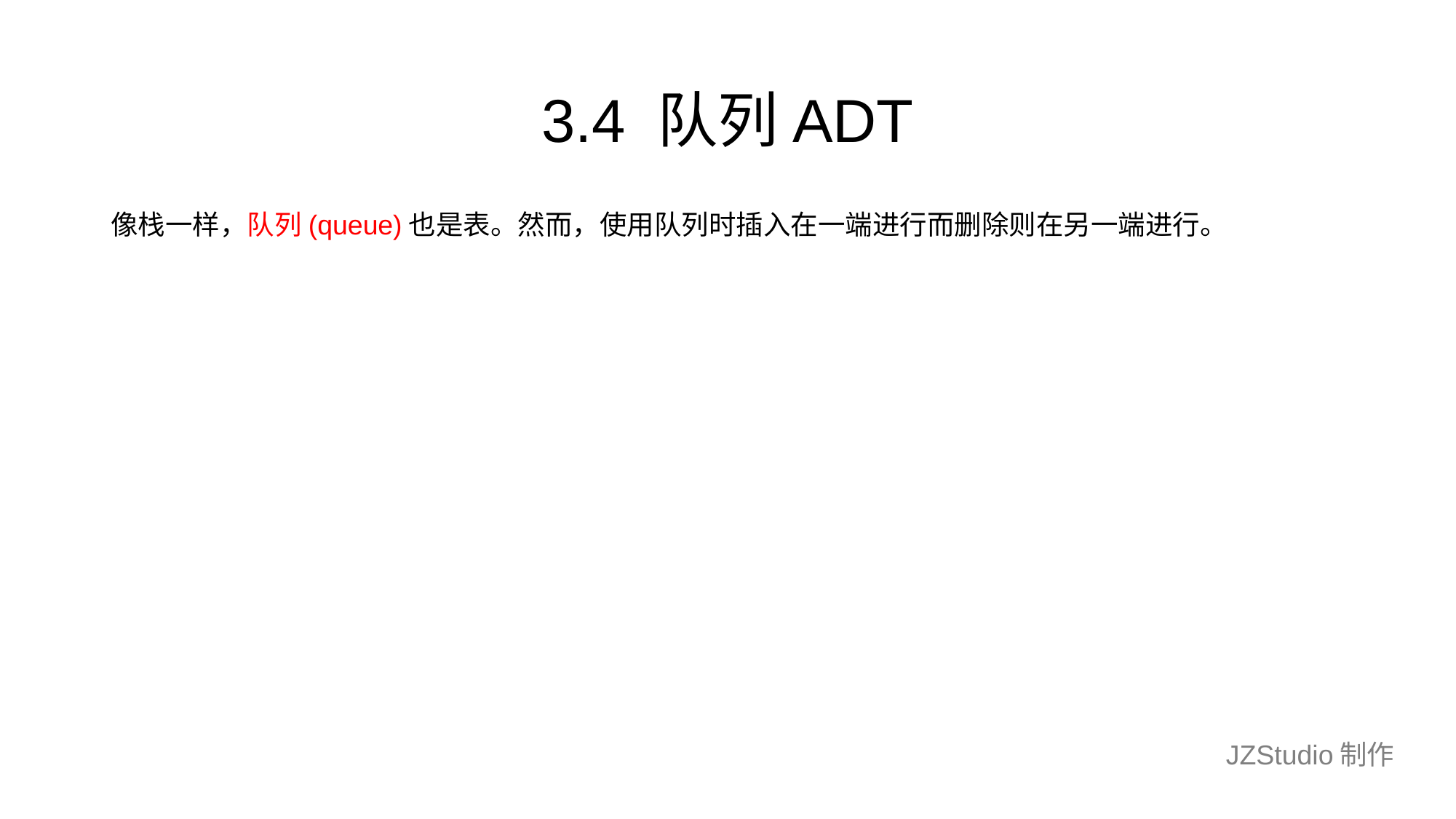

# 3.4 队列ADT
像栈一样，队列(queue)也是表。然而，使用队列时插入在一端进行而删除则在另一端进行。